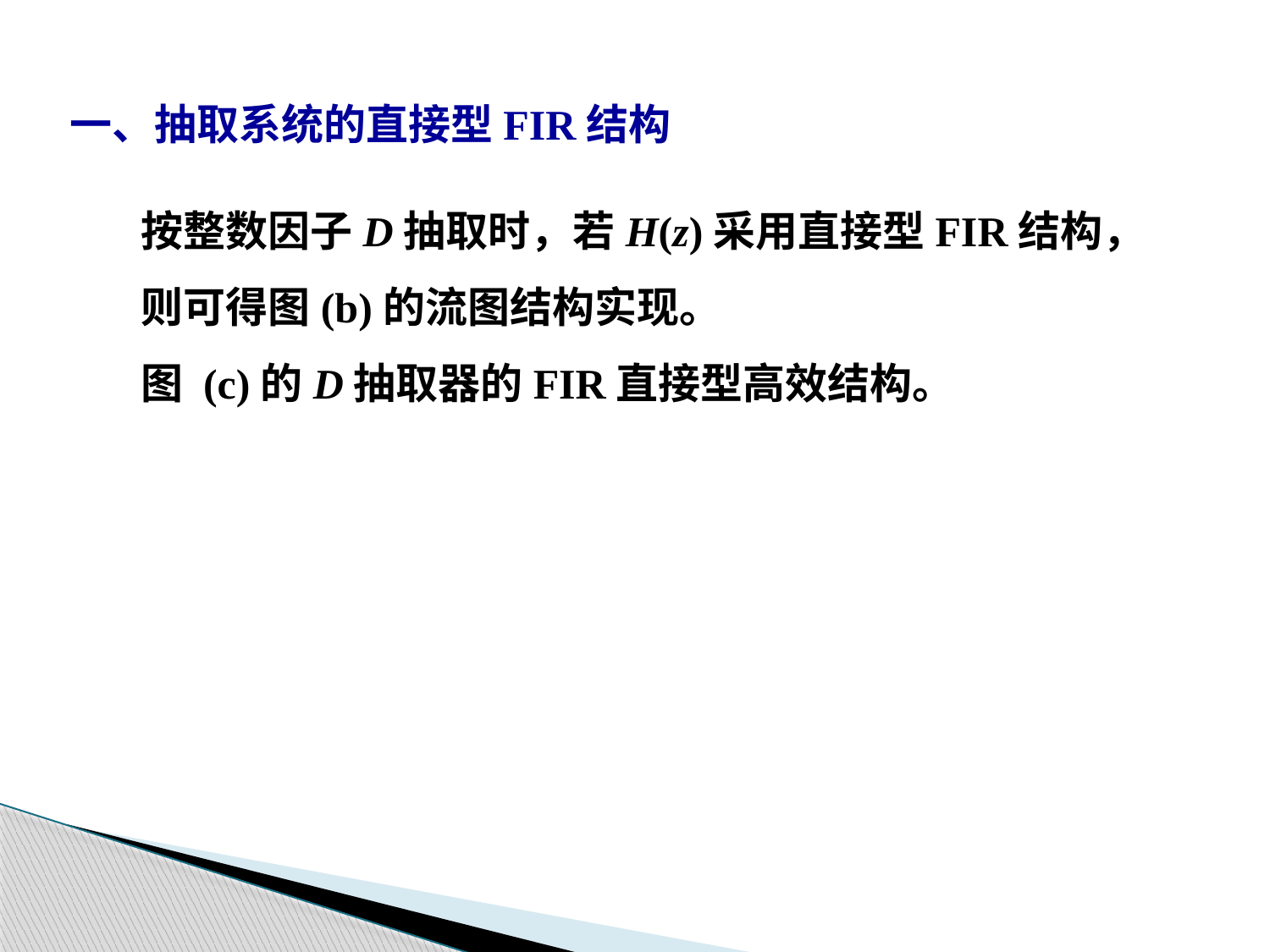

一、抽取系统的直接型FIR结构
按整数因子D抽取时，若H(z)采用直接型FIR结构，
则可得图(b)的流图结构实现。
图 (c)的D抽取器的FIR直接型高效结构。